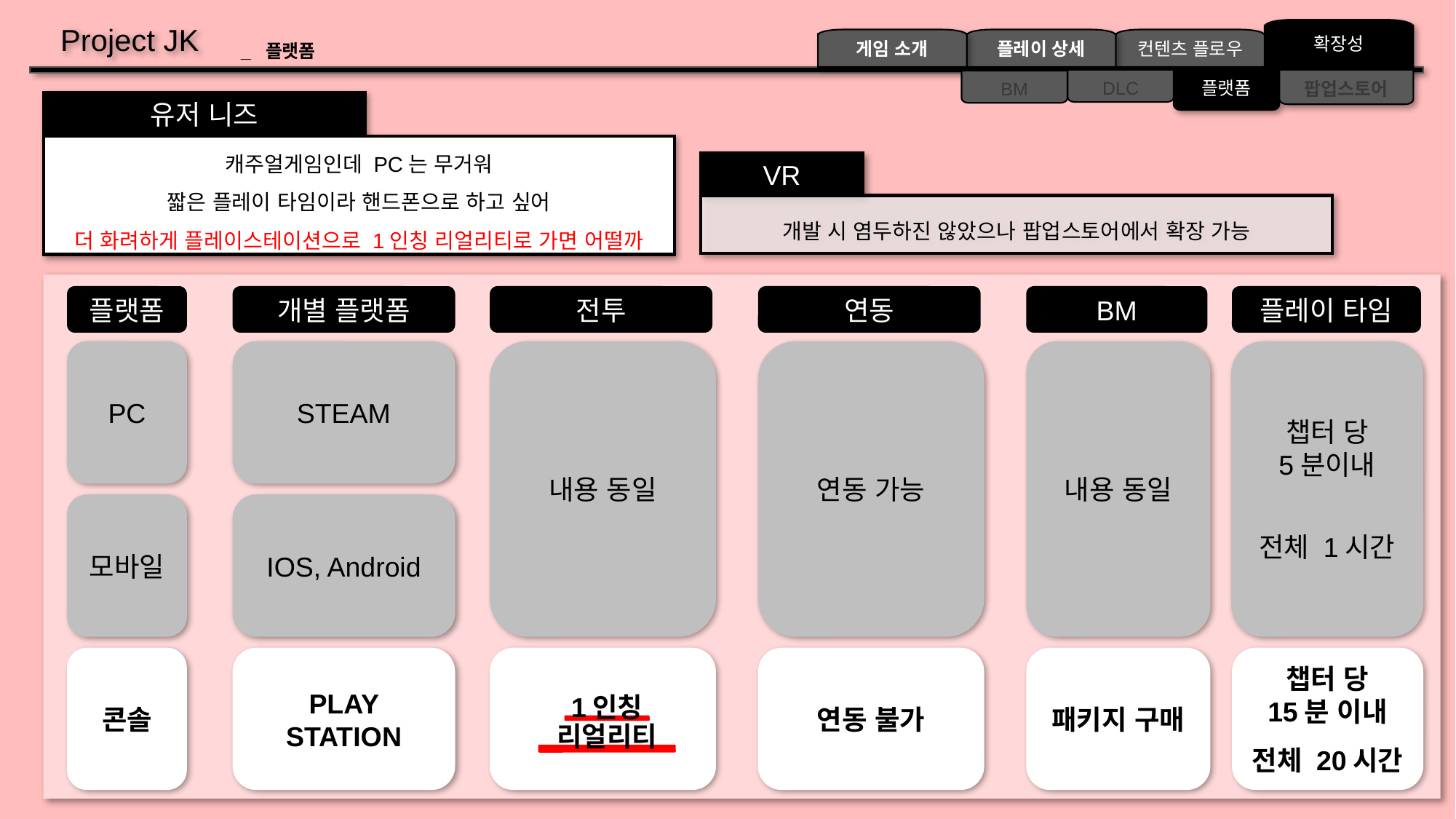

Project JK
확장성
게임 소개
플레이 상세
컨텐츠 플로우
_  플랫폼

플랫폼
팝업스토어
DLC
BM
유저 니즈
캐주얼게임인데 PC는 무거워
짧은 플레이 타임이라 핸드폰으로 하고 싶어
더 화려하게 플레이스테이션으로 1인칭 리얼리티로 가면 어떨까
VR
개발 시 염두하진 않았으나 팝업스토어에서 확장 가능

플랫폼
개별 플랫폼
전투
연동
BM
플레이 타임
내용 동일
연동 가능
내용 동일
챕터 당
5분이내
전체 1시간
STEAM
PC
모바일
IOS, Android
콘솔
PLAY STATION

연동 불가
패키지 구매
챕터 당
15분 이내
전체 20시간
1인칭
리얼리티